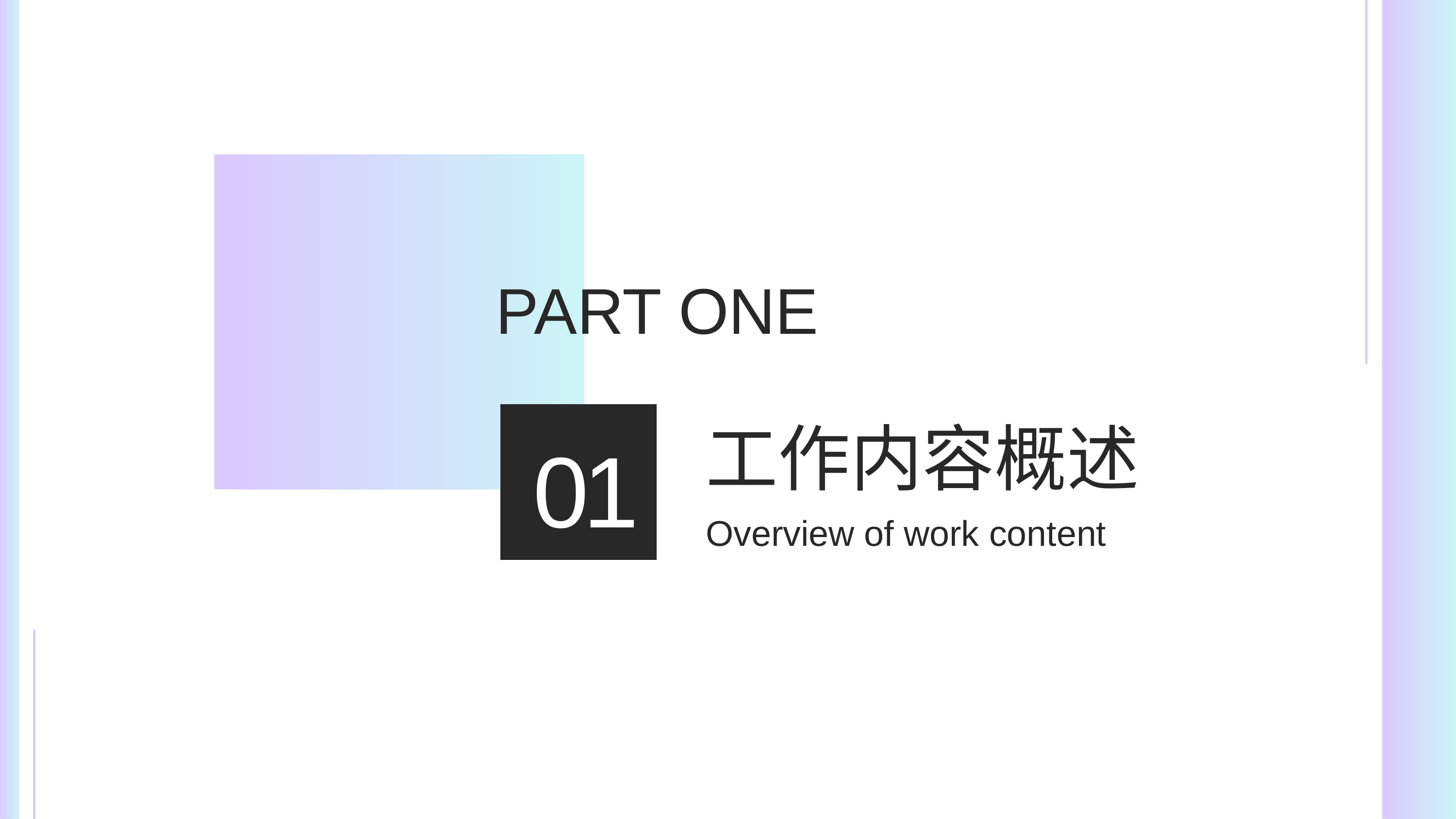

PART ONE

工作内容概述
Overview of work content
01